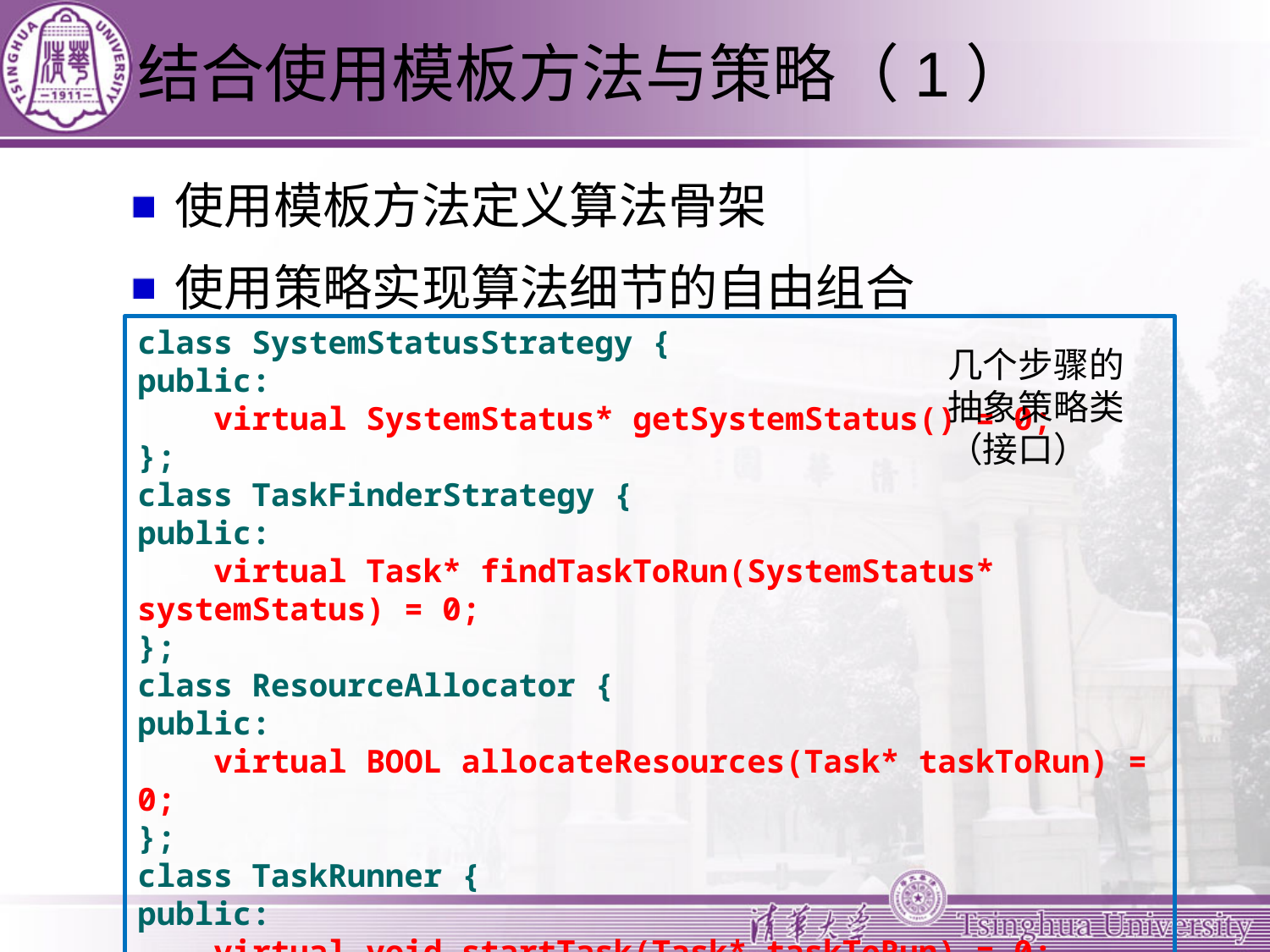

# 结合使用模板方法与策略（1）
使用模板方法定义算法骨架
使用策略实现算法细节的自由组合
class SystemStatusStrategy {
public:
    virtual SystemStatus* getSystemStatus() = 0;
};
class TaskFinderStrategy {
public:
    virtual Task* findTaskToRun(SystemStatus* systemStatus) = 0;
};
class ResourceAllocator {
public:
    virtual BOOL allocateResources(Task* taskToRun) = 0;
};
class TaskRunner {
public:
    virtual void startTask(Task* taskToRun) = 0;
};
几个步骤的抽象策略类（接口）